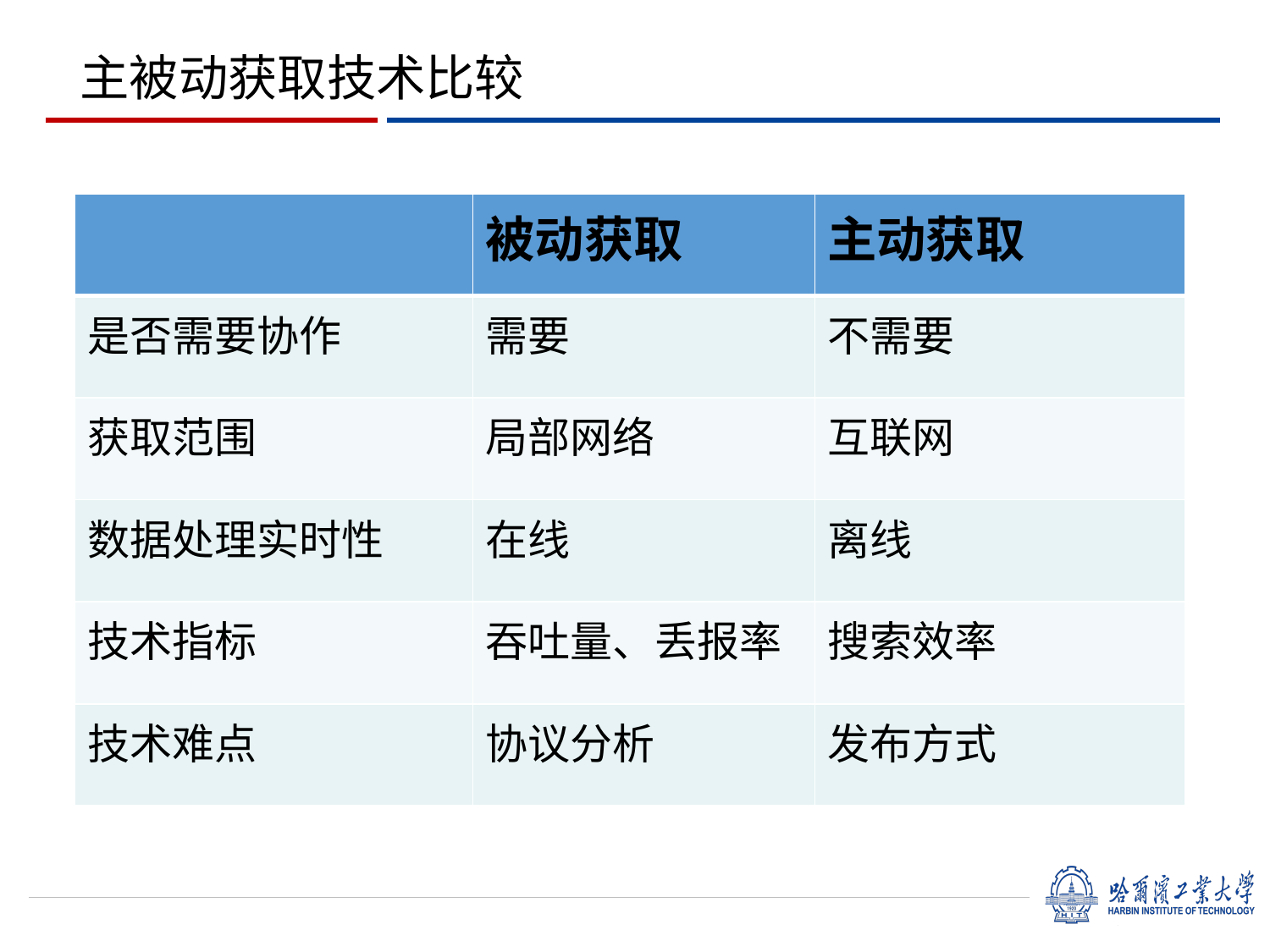

主被动获取技术比较
|  | 被动获取 | 主动获取 |
| --- | --- | --- |
| 是否需要协作 | 需要 | 不需要 |
| 获取范围 | 局部网络 | 互联网 |
| 数据处理实时性 | 在线 | 离线 |
| 技术指标 | 吞吐量、丢报率 | 搜索效率 |
| 技术难点 | 协议分析 | 发布方式 |